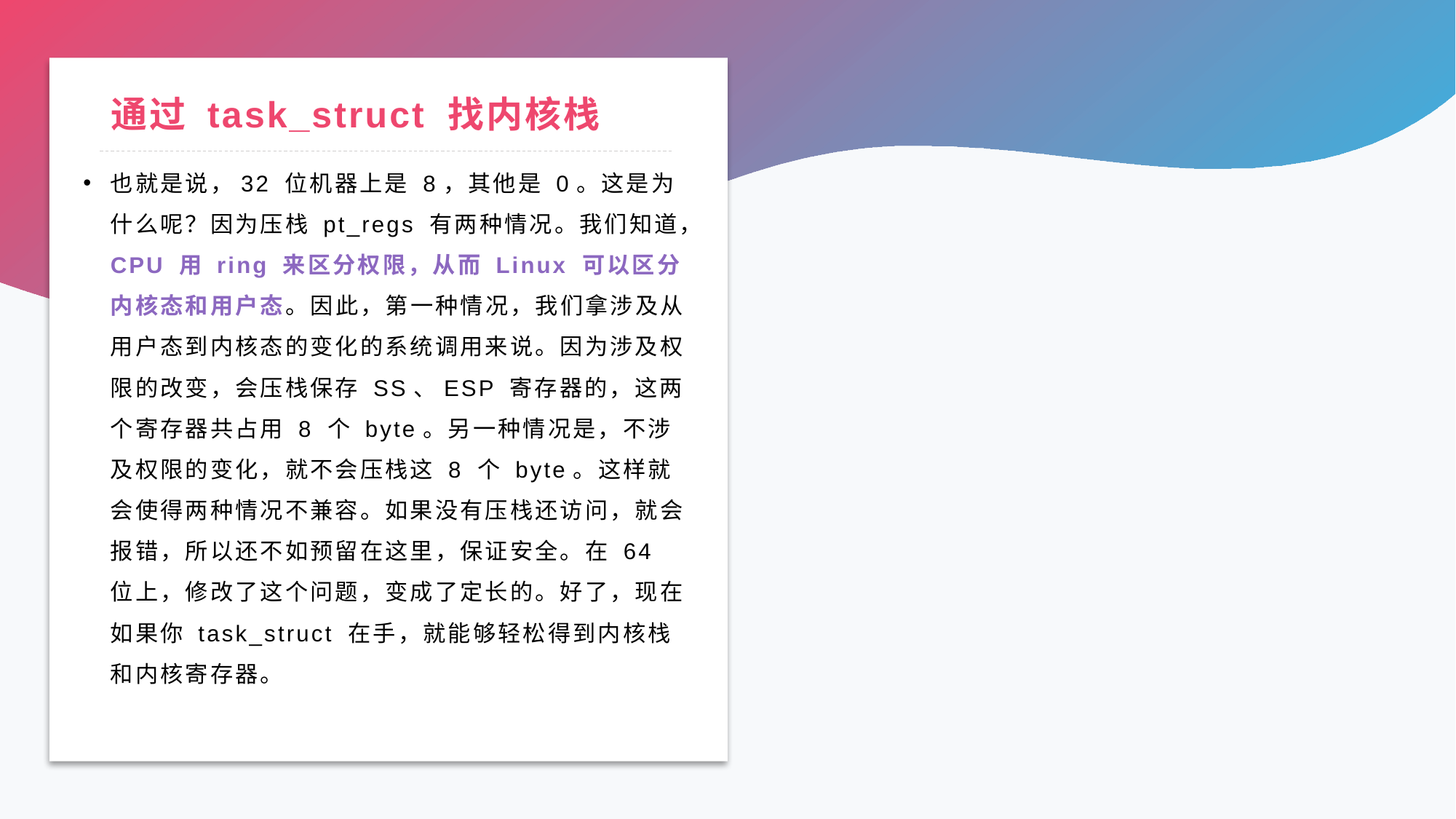

# 通过 task_struct 找内核栈
也就是说，32 位机器上是 8，其他是 0。这是为什么呢？因为压栈 pt_regs 有两种情况。我们知道，CPU 用 ring 来区分权限，从而 Linux 可以区分内核态和用户态。因此，第一种情况，我们拿涉及从用户态到内核态的变化的系统调用来说。因为涉及权限的改变，会压栈保存 SS、ESP 寄存器的，这两个寄存器共占用 8 个 byte。另一种情况是，不涉及权限的变化，就不会压栈这 8 个 byte。这样就会使得两种情况不兼容。如果没有压栈还访问，就会报错，所以还不如预留在这里，保证安全。在 64 位上，修改了这个问题，变成了定长的。好了，现在如果你 task_struct 在手，就能够轻松得到内核栈和内核寄存器。